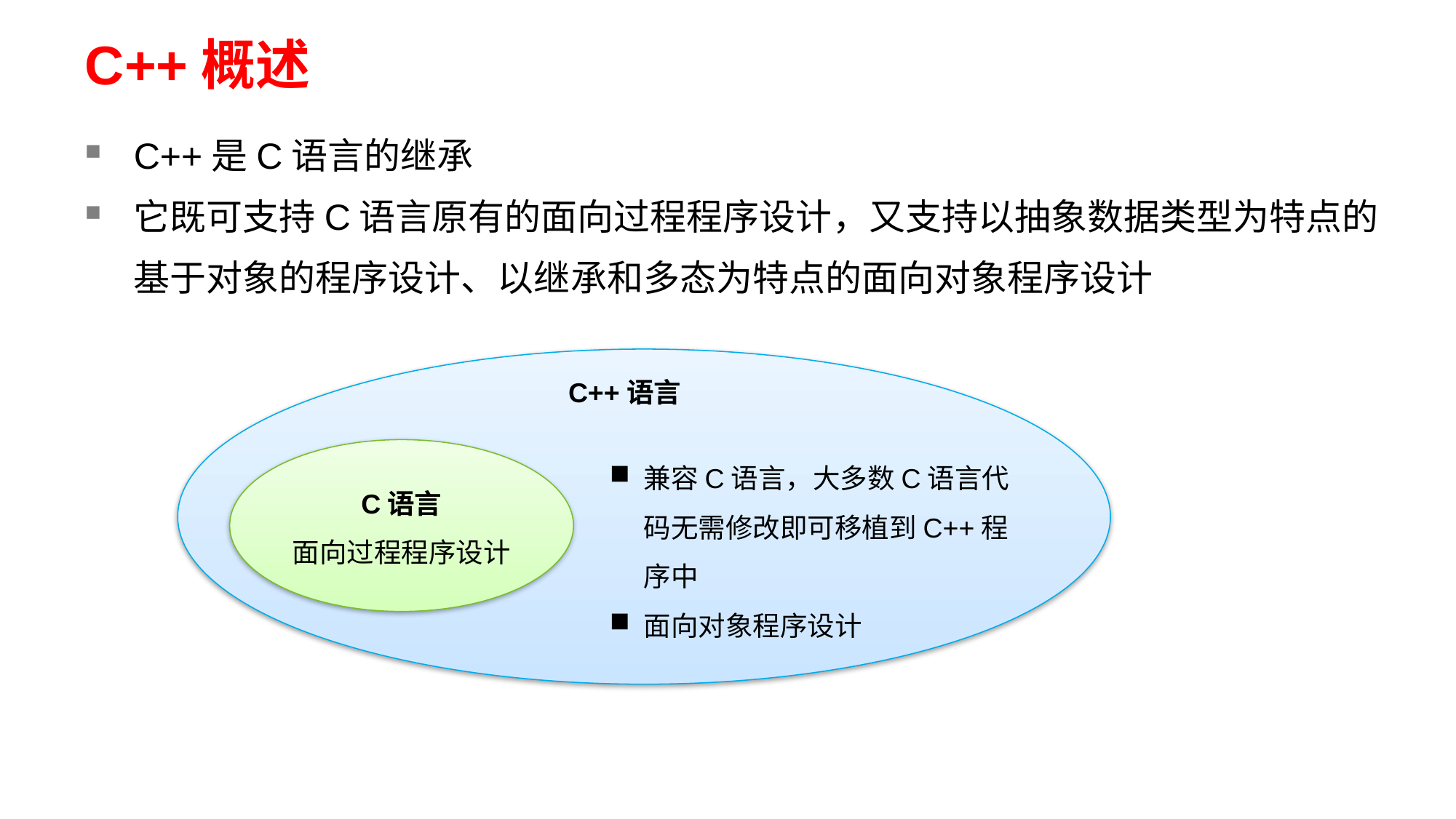

C++概述
C++是C语言的继承
它既可支持C语言原有的面向过程程序设计，又支持以抽象数据类型为特点的基于对象的程序设计、以继承和多态为特点的面向对象程序设计

C++语言
C语言
面向过程程序设计
兼容C语言，大多数C语言代码无需修改即可移植到C++程序中
面向对象程序设计